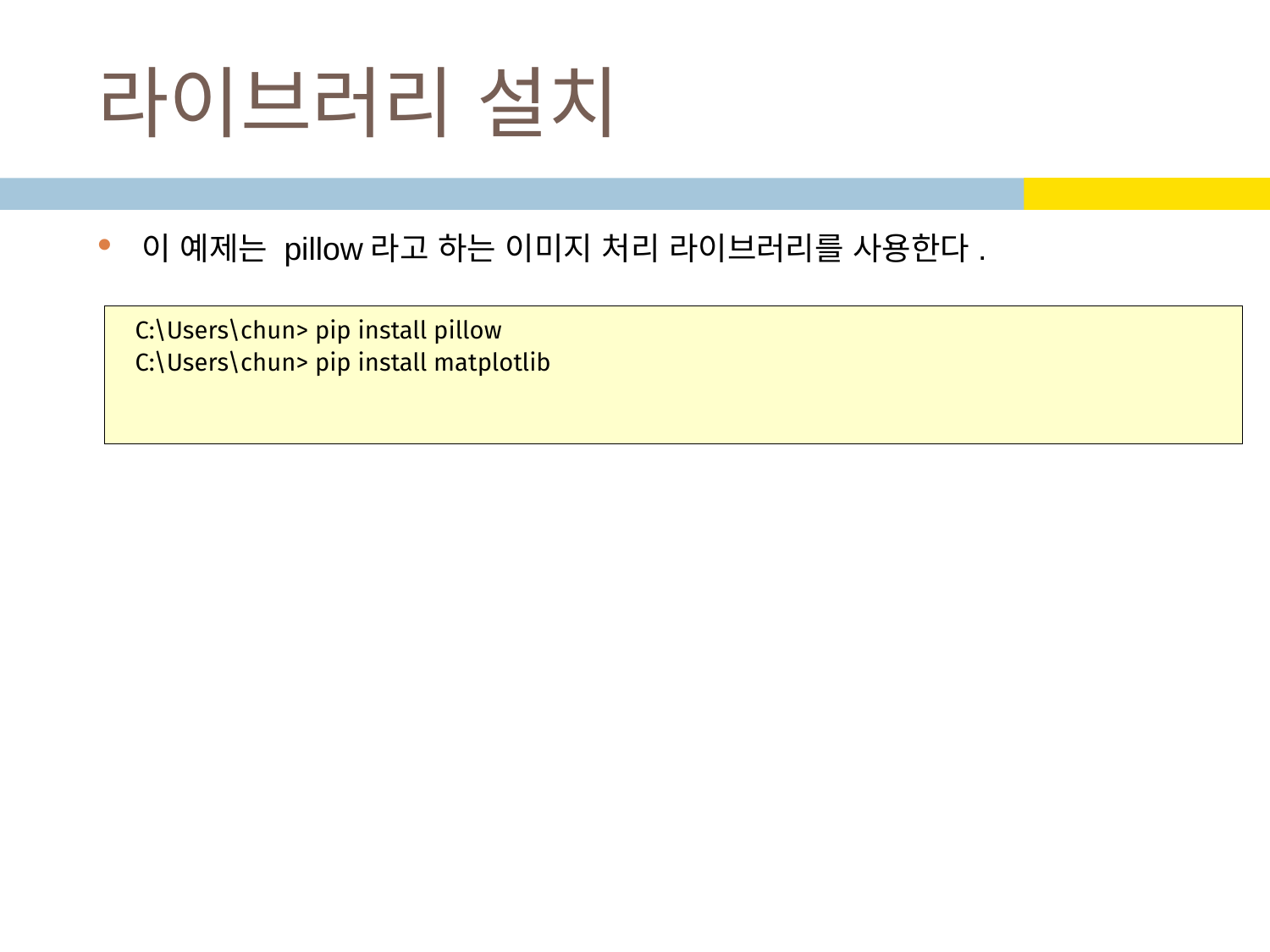

# 라이브러리 설치
이 예제는 pillow라고 하는 이미지 처리 라이브러리를 사용한다.
C:\Users\chun> pip install pillow
C:\Users\chun> pip install matplotlib